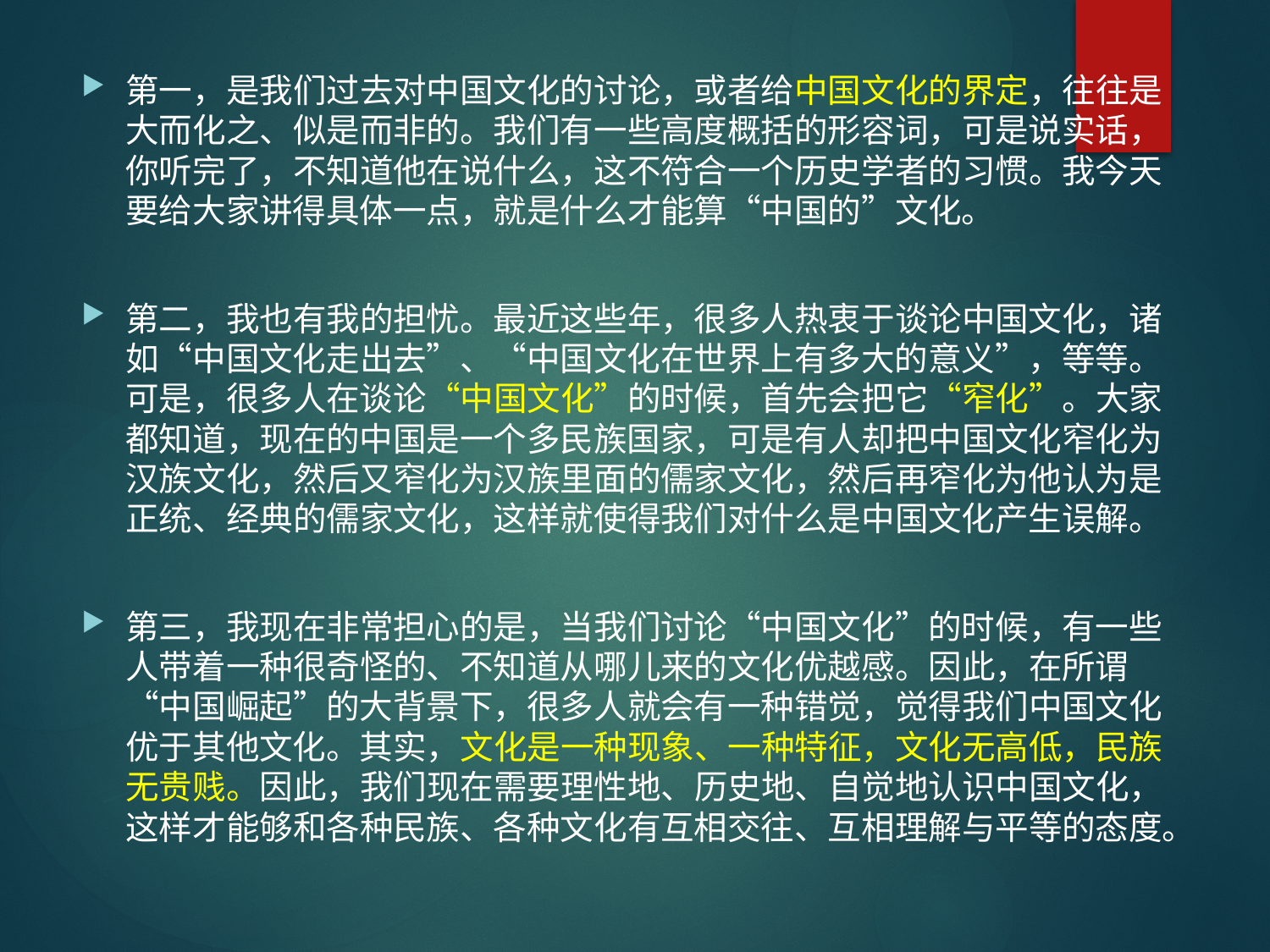

#
第一，是我们过去对中国文化的讨论，或者给中国文化的界定，往往是大而化之、似是而非的。我们有一些高度概括的形容词，可是说实话，你听完了，不知道他在说什么，这不符合一个历史学者的习惯。我今天要给大家讲得具体一点，就是什么才能算“中国的”文化。

第二，我也有我的担忧。最近这些年，很多人热衷于谈论中国文化，诸如“中国文化走出去”、“中国文化在世界上有多大的意义”，等等。可是，很多人在谈论“中国文化”的时候，首先会把它“窄化”。大家都知道，现在的中国是一个多民族国家，可是有人却把中国文化窄化为汉族文化，然后又窄化为汉族里面的儒家文化，然后再窄化为他认为是正统、经典的儒家文化，这样就使得我们对什么是中国文化产生误解。

第三，我现在非常担心的是，当我们讨论“中国文化”的时候，有一些人带着一种很奇怪的、不知道从哪儿来的文化优越感。因此，在所谓“中国崛起”的大背景下，很多人就会有一种错觉，觉得我们中国文化优于其他文化。其实，文化是一种现象、一种特征，文化无高低，民族无贵贱。因此，我们现在需要理性地、历史地、自觉地认识中国文化，这样才能够和各种民族、各种文化有互相交往、互相理解与平等的态度。